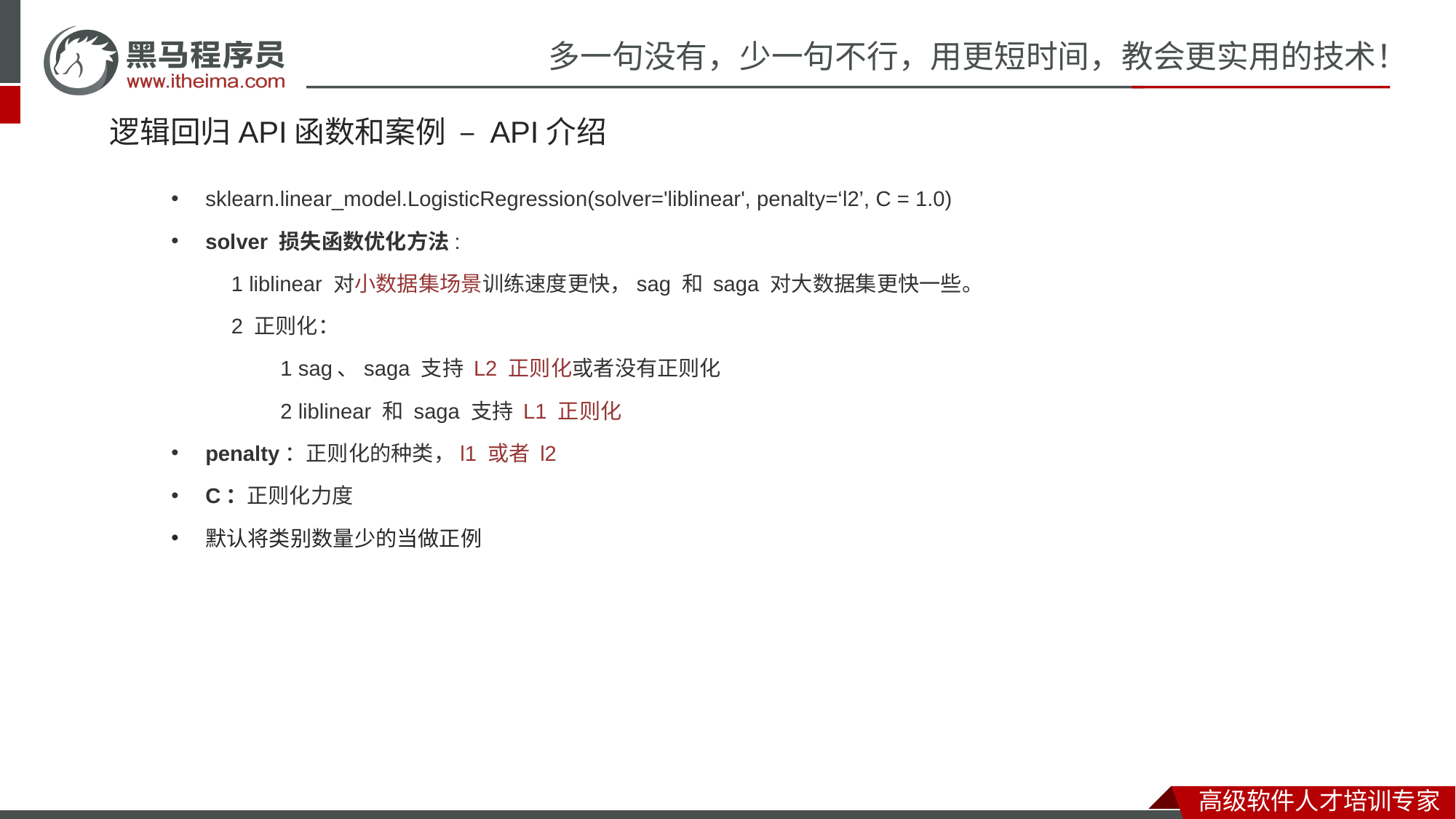

# 逻辑回归API函数和案例  – API介绍
sklearn.linear_model.LogisticRegression(solver='liblinear', penalty=‘l2’, C = 1.0)
solver 损失函数优化方法:
          1 liblinear 对小数据集场景训练速度更快，sag 和 saga 对大数据集更快一些。
          2 正则化：
	1 sag、saga 支持 L2 正则化或者没有正则化
	2 liblinear 和 saga 支持 L1 正则化
penalty：正则化的种类，l1 或者 l2
C：正则化力度
默认将类别数量少的当做正例